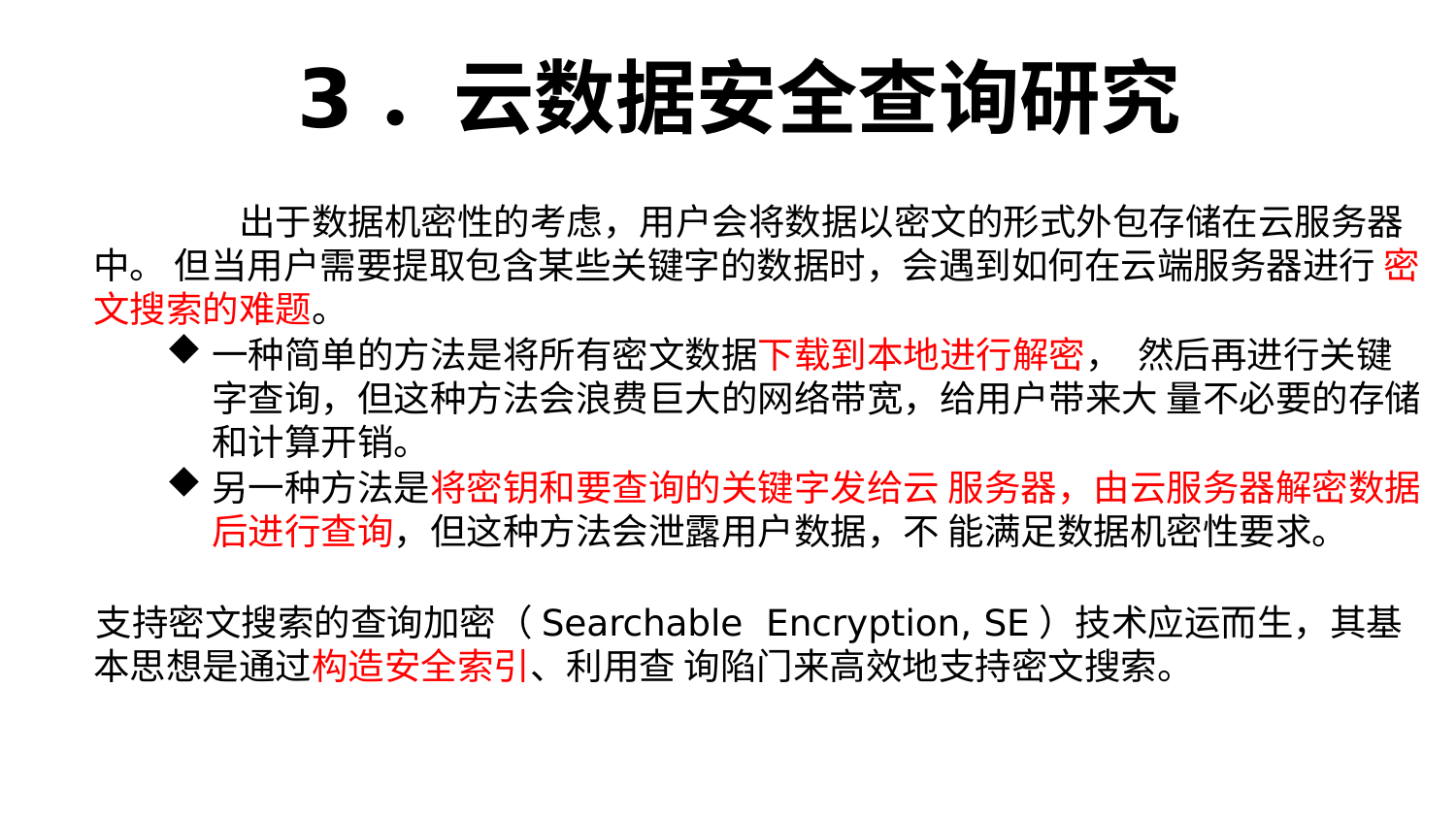

# 3．云数据安全查询研究
	出于数据机密性的考虑，用户会将数据以密文的形式外包存储在云服务器中。 但当用户需要提取包含某些关键字的数据时，会遇到如何在云端服务器进行 密文搜索的难题。
一种简单的方法是将所有密文数据下载到本地进行解密，  然后再进行关键字查询，但这种方法会浪费巨大的网络带宽，给用户带来大 量不必要的存储和计算开销。
另一种方法是将密钥和要查询的关键字发给云 服务器，由云服务器解密数据后进行查询，但这种方法会泄露用户数据，不 能满足数据机密性要求。

支持密文搜索的查询加密（Searchable  Encryption, SE）技术应运而生，其基本思想是通过构造安全索引、利用查 询陷门来高效地支持密文搜索。